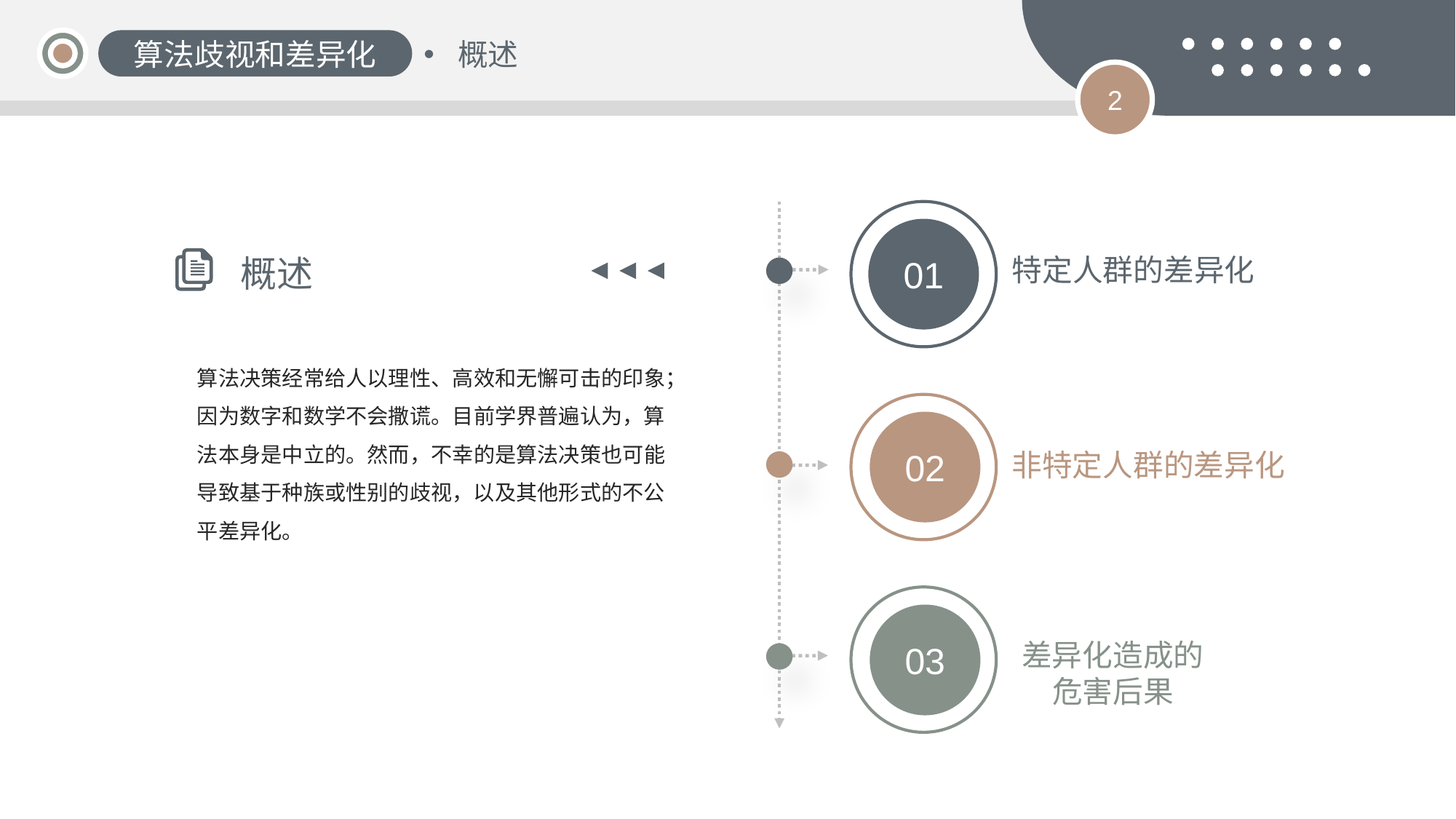

算法歧视和差异化
概述
2

01
概述
特定人群的差异化

算法决策经常给人以理性、高效和无懈可击的印象；因为数字和数学不会撒谎。目前学界普遍认为，算法本身是中立的。然而，不幸的是算法决策也可能导致基于种族或性别的歧视，以及其他形式的不公平差异化。

02
非特定人群的差异化

03
差异化造成的危害后果